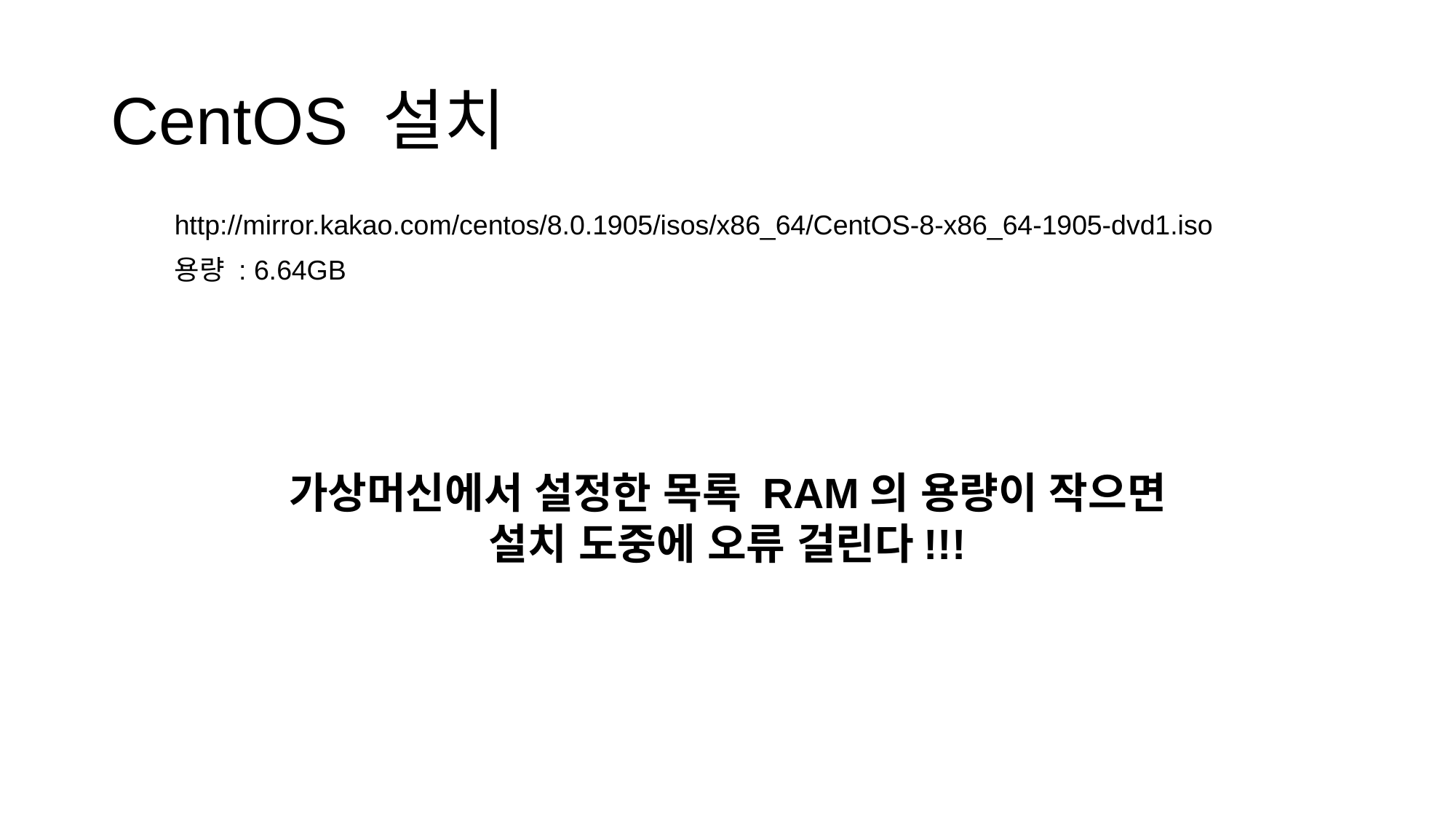

# CentOS 설치
http://mirror.kakao.com/centos/8.0.1905/isos/x86_64/CentOS-8-x86_64-1905-dvd1.iso
용량 : 6.64GB
가상머신에서 설정한 목록 RAM의 용량이 작으면
설치 도중에 오류 걸린다!!!